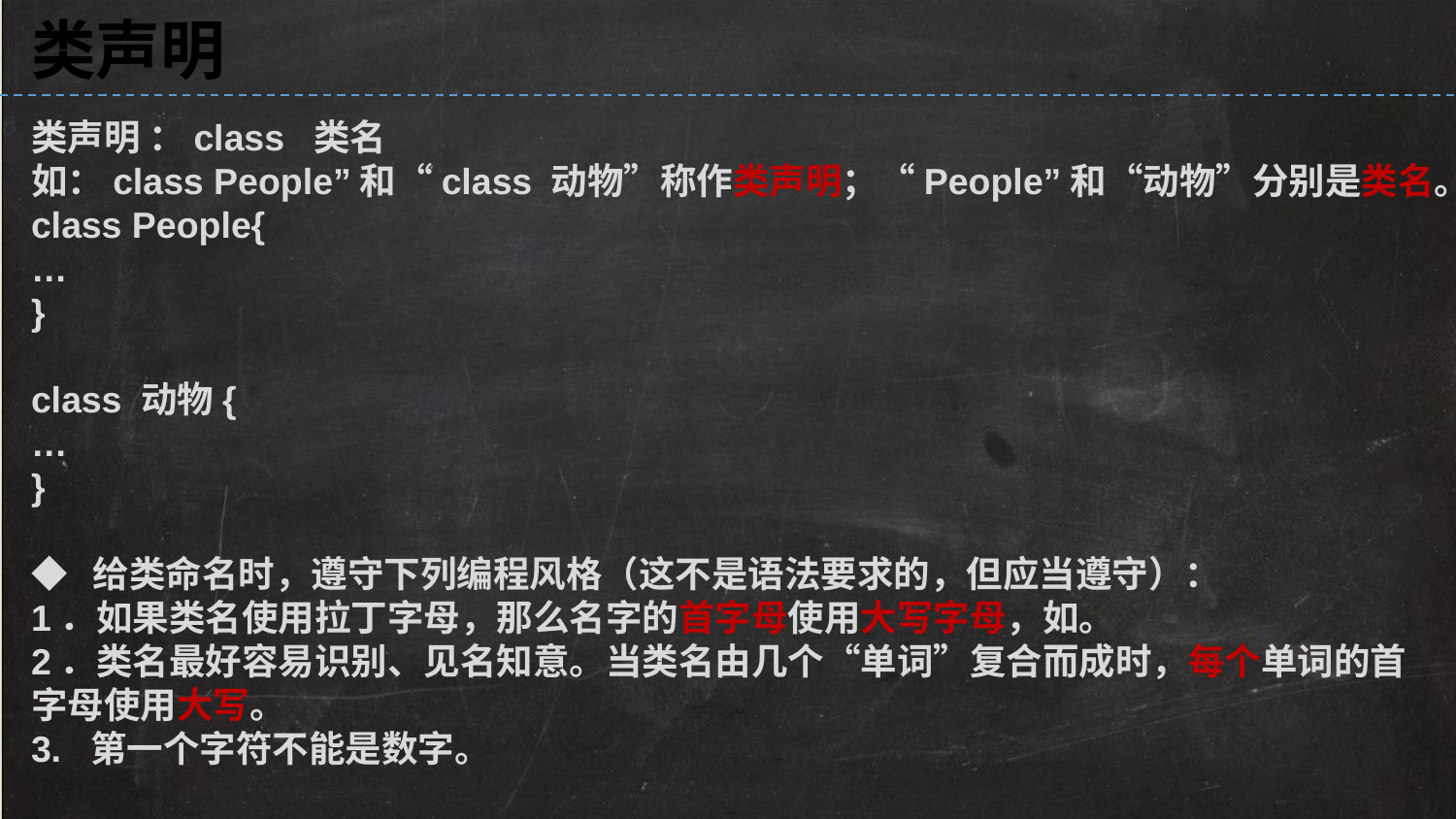

类声明
类声明 ：class  类名
如：class People”和“class 动物”称作类声明；“People”和“动物”分别是类名。
class People{
…
}

class 动物{
…
}

◆  给类命名时，遵守下列编程风格（这不是语法要求的，但应当遵守）：
1．如果类名使用拉丁字母，那么名字的首字母使用大写字母，如。
2．类名最好容易识别、见名知意。当类名由几个“单词”复合而成时，每个单词的首
字母使用大写。
3.  第一个字符不能是数字。